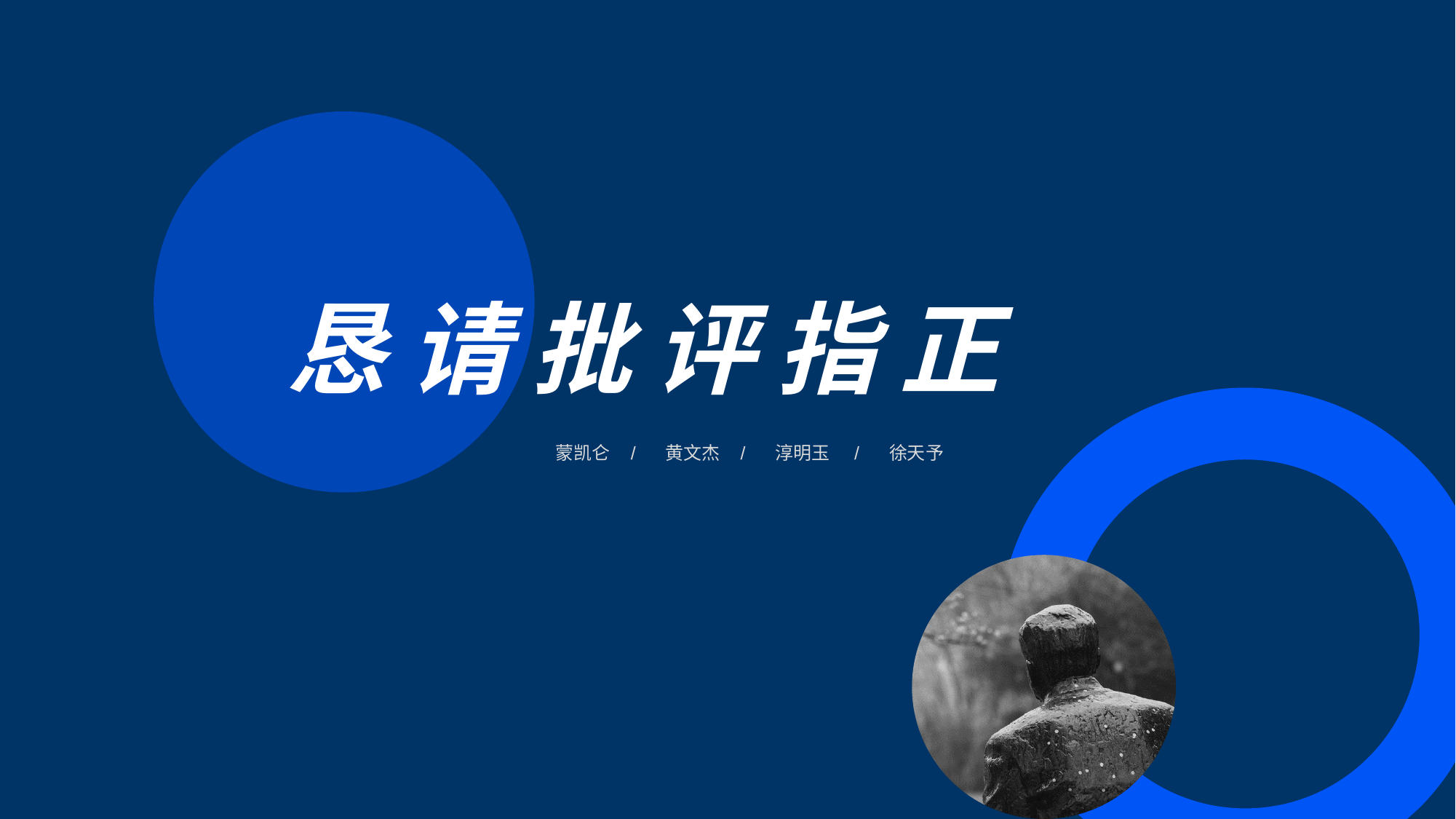

恳 请 批 评 指 正
蒙凯仑    /     黄文杰    /     淳明玉     /     徐天予